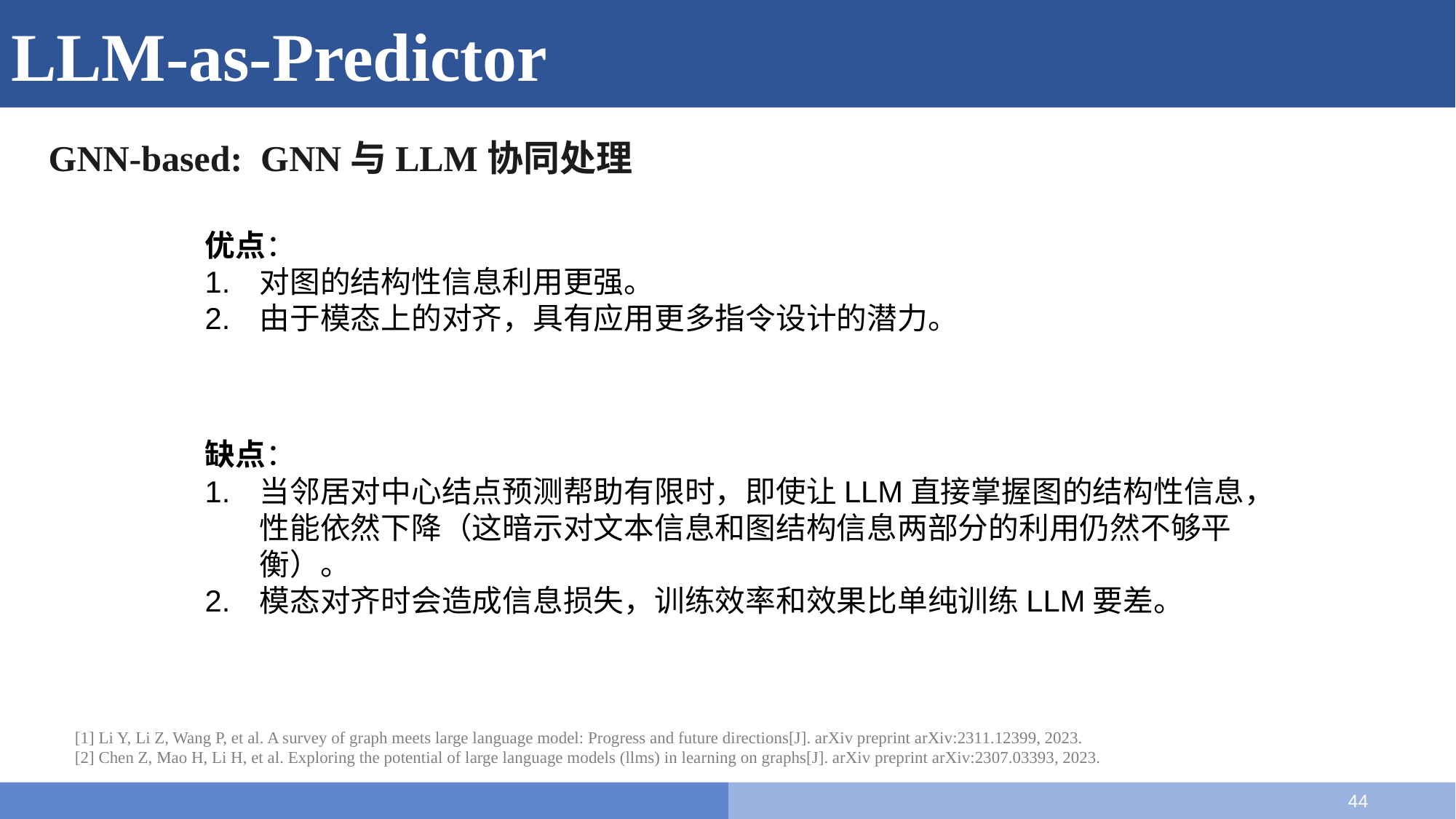

# LLM-as-Predictor
GNN-based:  GNN与LLM协同处理
优点：
对图的结构性信息利用更强。
由于模态上的对齐，具有应用更多指令设计的潜力。
缺点：
当邻居对中心结点预测帮助有限时，即使让LLM直接掌握图的结构性信息，性能依然下降（这暗示对文本信息和图结构信息两部分的利用仍然不够平衡）。
模态对齐时会造成信息损失，训练效率和效果比单纯训练LLM要差。
[1] Li Y, Li Z, Wang P, et al. A survey of graph meets large language model: Progress and future directions[J]. arXiv preprint arXiv:2311.12399, 2023.
[2] Chen Z, Mao H, Li H, et al. Exploring the potential of large language models (llms) in learning on graphs[J]. arXiv preprint arXiv:2307.03393, 2023.
44